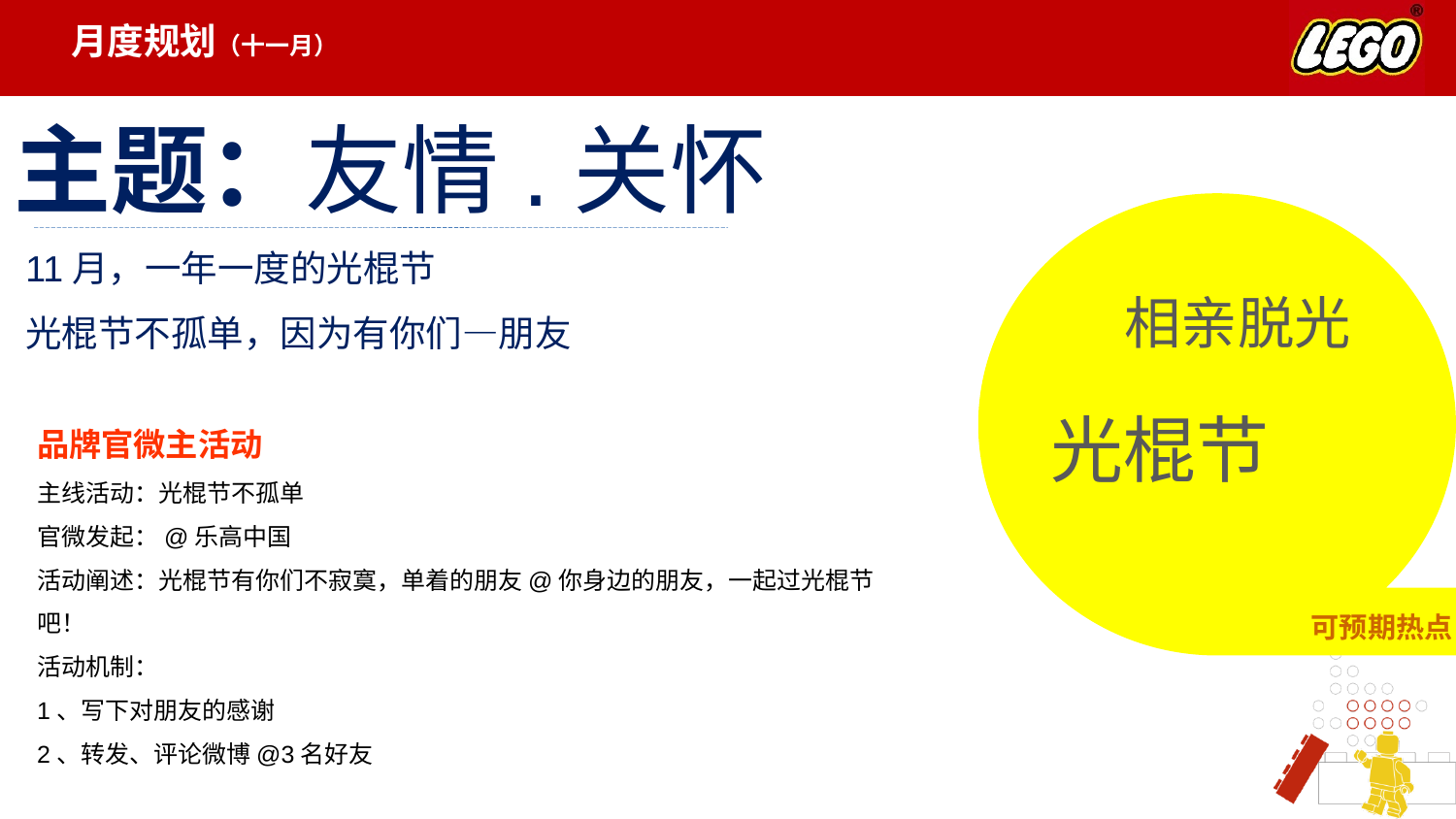

月度规划（十一月）
主题：友情.关怀

11月，一年一度的光棍节
光棍节不孤单，因为有你们—朋友
相亲脱光
光棍节
品牌官微主活动
主线活动：光棍节不孤单
官微发起：@乐高中国
活动阐述：光棍节有你们不寂寞，单着的朋友@你身边的朋友，一起过光棍节吧！
活动机制：
1、写下对朋友的感谢
2、转发、评论微博@3名好友
可预期热点